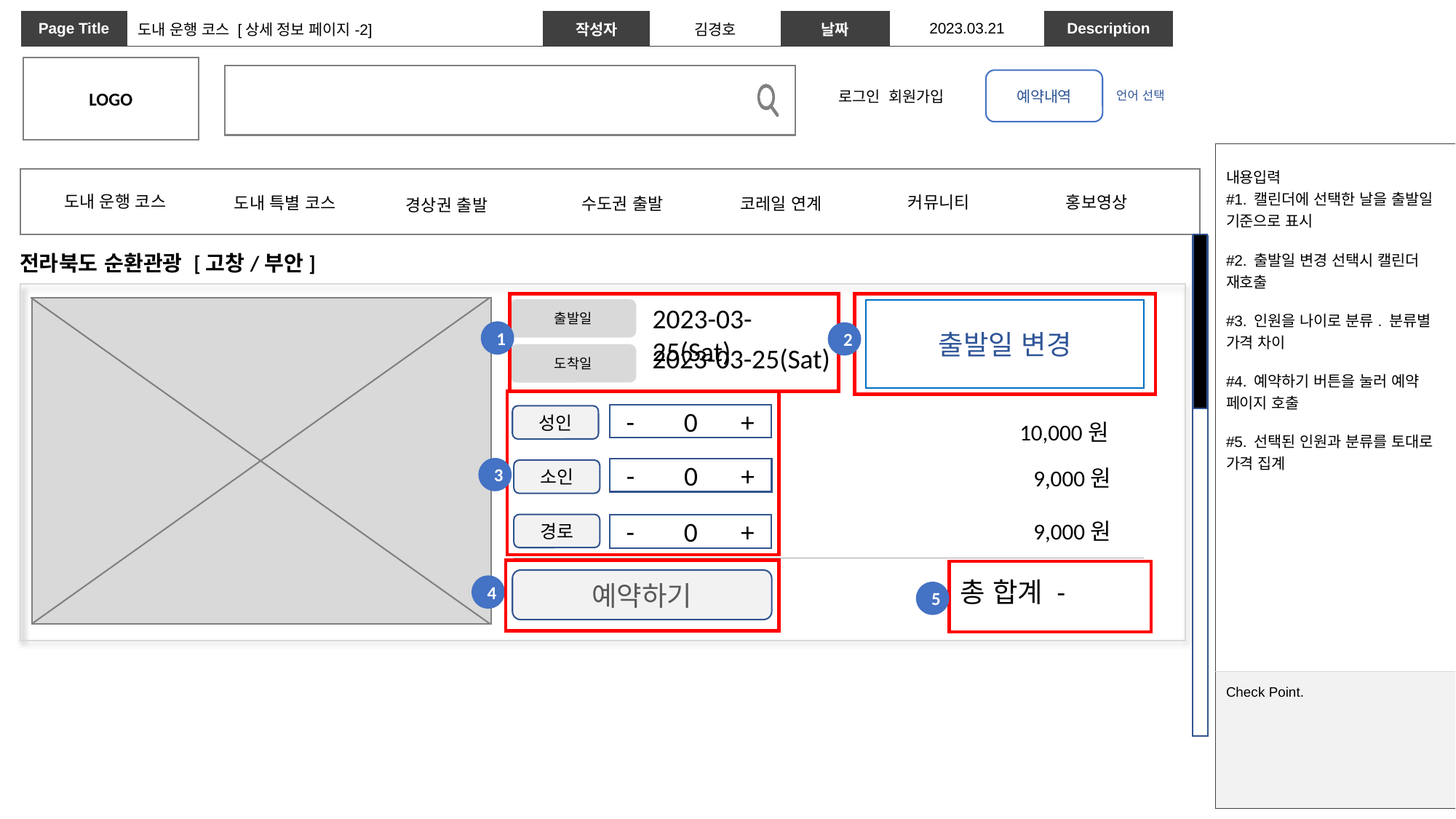

| Page Title | 도내 운행 코스 [상세 정보 페이지-2] | 작성자 | 김경호 | 날짜 | 2023.03.21 | Description |  |
| --- | --- | --- | --- | --- | --- | --- | --- |
LOGO

예약내역
로그인  회원가입
언어 선택

도내 운행 코스
커뮤니티
홍보영상
도내 특별 코스
수도권 출발
코레일 연계
경상권 출발
| 내용입력 #1. 캘린더에 선택한 날을 출발일 기준으로 표시 #2. 출발일 변경 선택시 캘린더 재호출 #3. 인원을 나이로 분류. 분류별 가격 차이 #4. 예약하기 버튼을 눌러 예약 페이지 호출 #5. 선택된 인원과 분류를 토대로 가격 집계 |
| --- |
| Check Point. |

전라북도 순환관광 [고창/부안]

2023-03-25(Sat)

출발일
출발일 변경
1
2
2023-03-25(Sat)
도착일

3

4
-        0       +
성인
10,000원
-        0       +
9,000원
소인
9,000원
경로
-        0       +

예약하기
총 합계 -
5